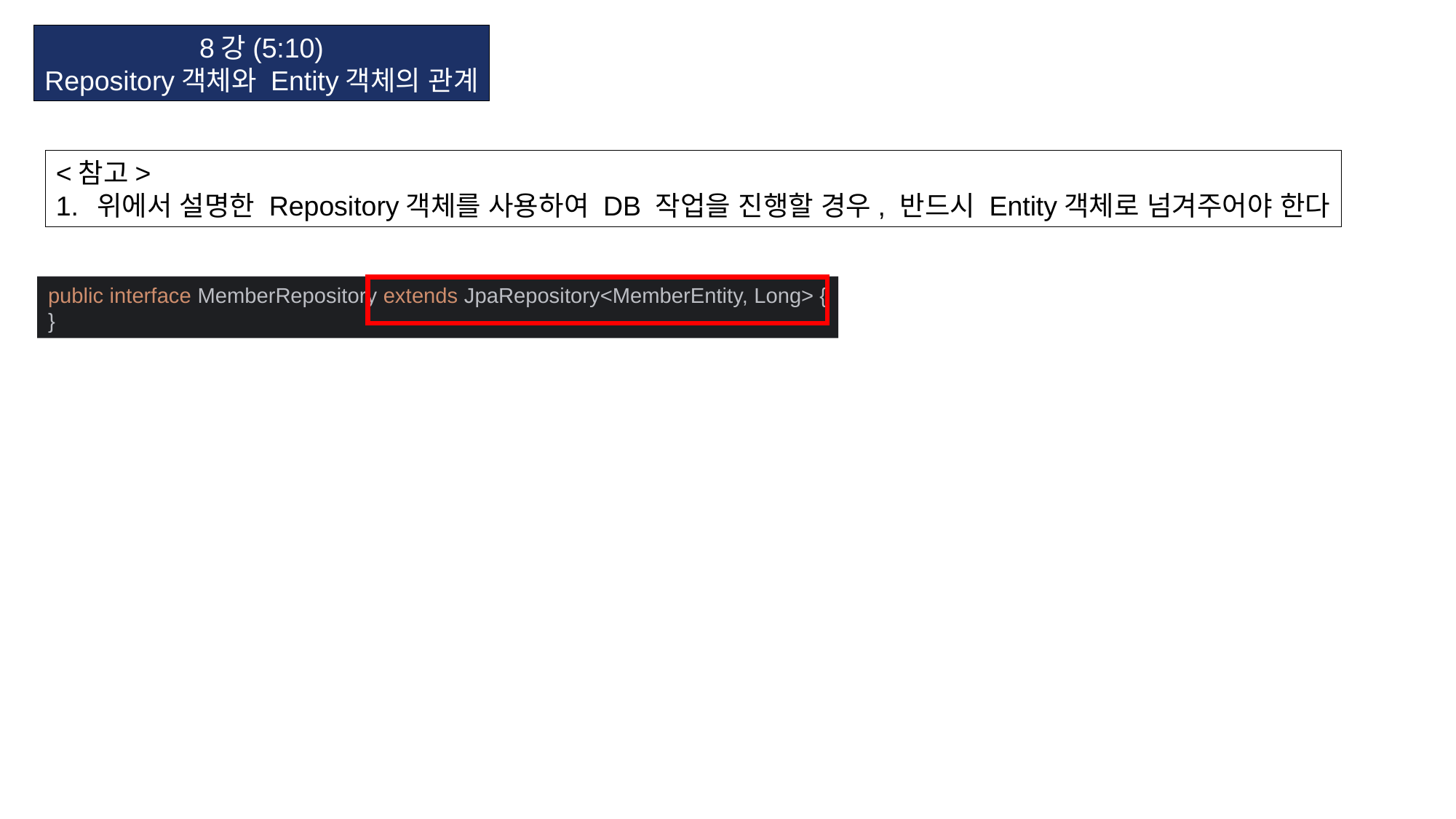

8강(5:10)
Repository객체와 Entity객체의 관계
<참고>
위에서 설명한 Repository객체를 사용하여 DB 작업을 진행할 경우, 반드시 Entity객체로 넘겨주어야 한다
public interface MemberRepository extends JpaRepository<MemberEntity, Long> {
}